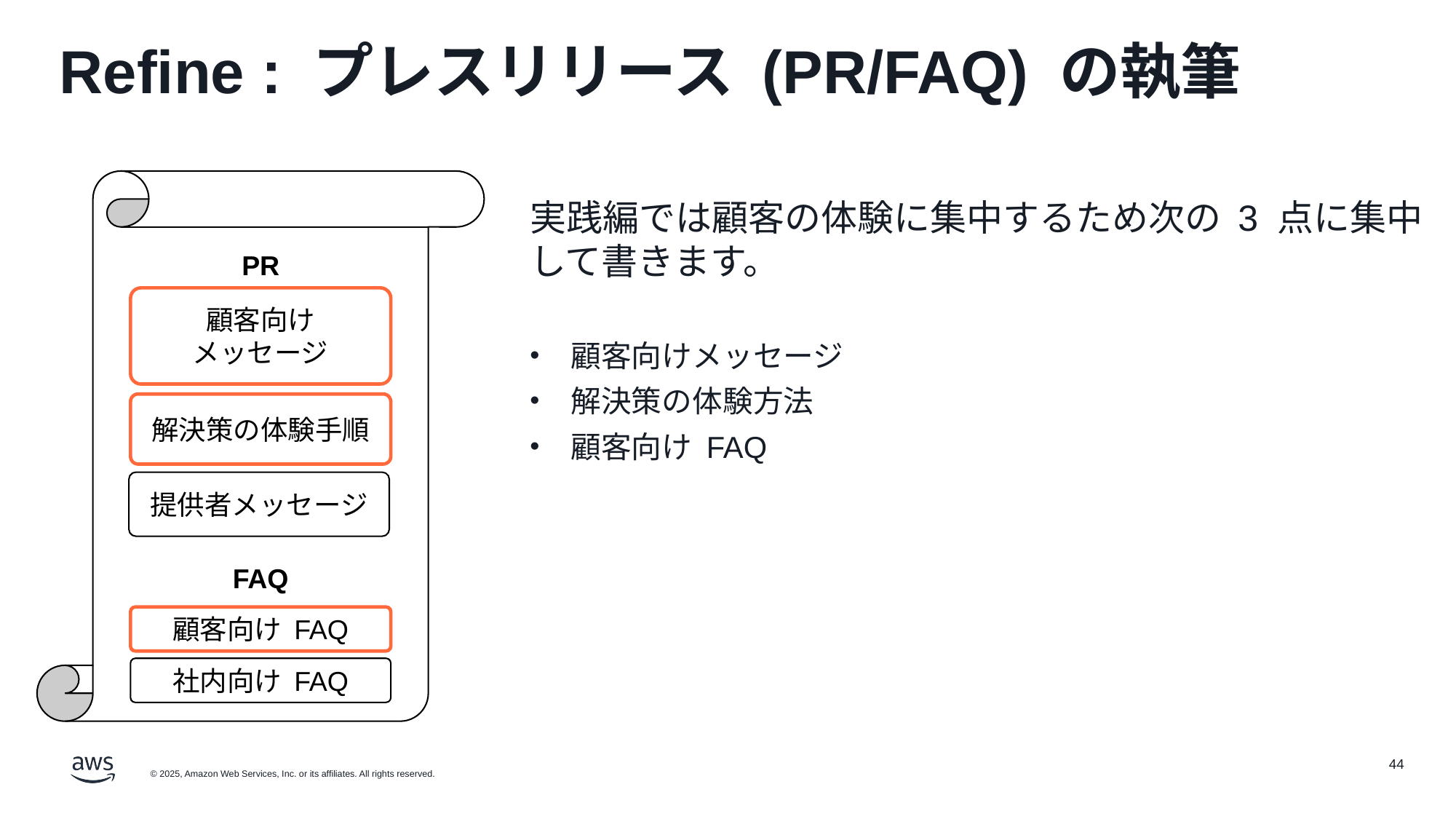

# Refine : プレスリリース (PR/FAQ) の執筆

実践編では顧客の体験に集中するため次の 3 点に集中して書きます。

顧客向けメッセージ
解決策の体験方法
顧客向け FAQ
PR
顧客向け
メッセージ
解決策の体験手順
提供者メッセージ
FAQ
顧客向け FAQ
社内向け FAQ
44